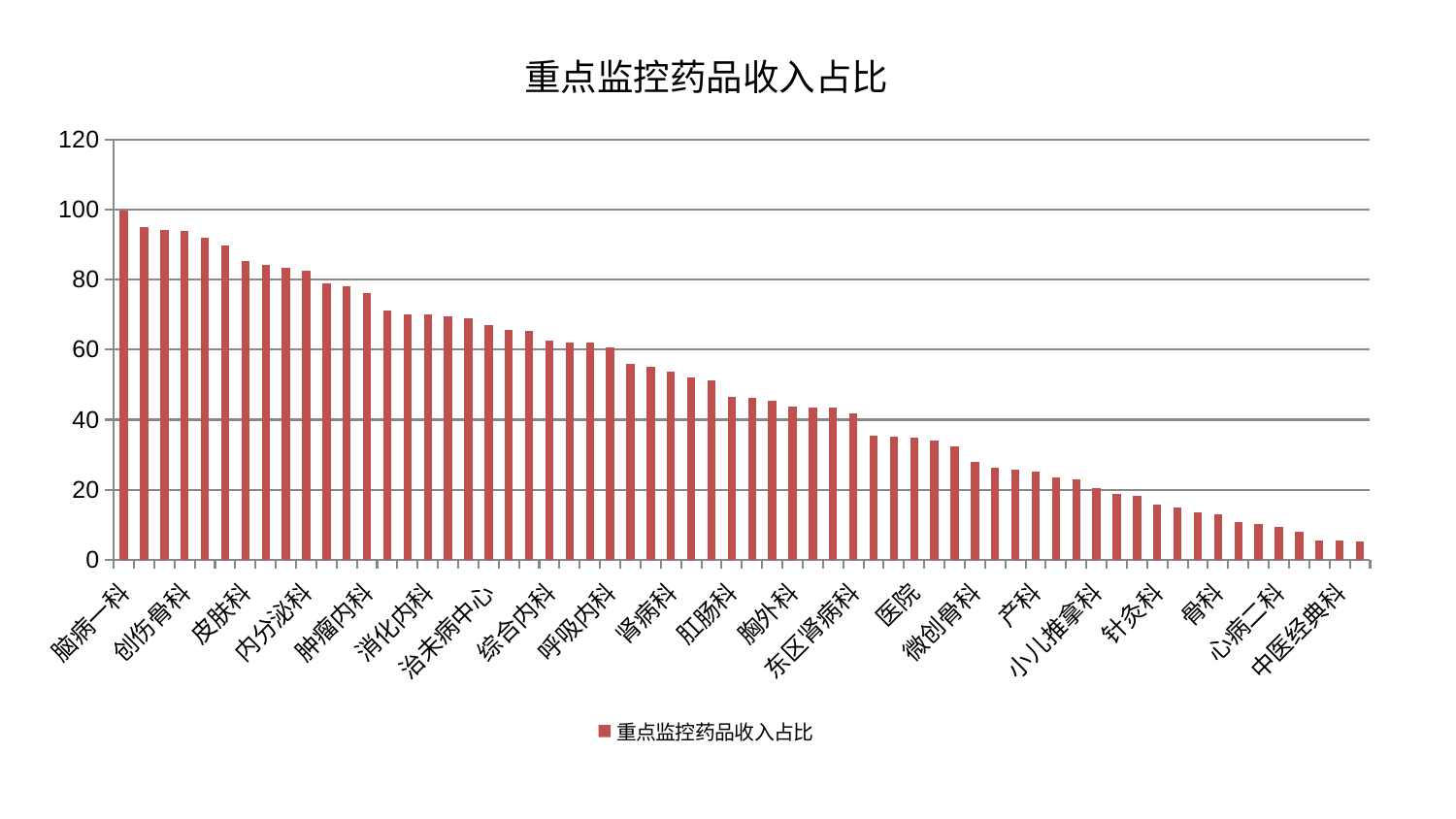

### Chart: 重点监控药品收入占比

| Category | 重点监控药品收入占比 |
|---|---|
| 脑病一科 | 99.6296041101145 |
| 血液科 | 95.07875965164021 |
| 心血管内科 | 94.08624070097409 |
| 创伤骨科 | 93.88915249530282 |
| 老年医学科 | 91.8587661437915 |
| 风湿病科 | 89.7542019217011 |
| 皮肤科 | 85.32402547834654 |
| 西区重症医学科 | 84.18234149071166 |
| 周围血管科 | 83.28999918363411 |
| 内分泌科 | 82.48646759311318 |
| 乳腺甲状腺外科 | 79.06205385491852 |
| 耳鼻喉科 | 78.06536289188189 |
| 肿瘤内科 | 76.26935996858748 |
| 心病四科 | 71.13191181943338 |
| 脑病三科 | 70.15607856658139 |
| 消化内科 | 69.99110142455723 |
| 康复科 | 69.59234773818912 |
| 妇二科 | 68.88507038799443 |
| 治未病中心 | 67.14441482314919 |
| 妇科妇二科合并 | 65.60001566110185 |
| 肾脏内科 | 65.2452414821139 |
| 综合内科 | 62.67185643896156 |
| 神经外科 | 62.162420130972464 |
| 泌尿外科 | 62.089893020565356 |
| 呼吸内科 | 60.66643514427297 |
| 脾胃科消化科合并 | 56.03631669996791 |
| 脑病二科 | 55.12176867446998 |
| 肾病科 | 53.778303029952035 |
| 心病一科 | 52.0768714103383 |
| 中医外治中心 | 51.1023283784789 |
| 肛肠科 | 46.597246747195584 |
| 神经内科 | 46.33545290838397 |
| 男科 | 45.2703743181879 |
| 胸外科 | 43.68817350107541 |
| 口腔科 | 43.44165638013977 |
| 推拿科 | 43.43422848702343 |
| 东区肾病科 | 41.85460406174728 |
| 运动损伤骨科 | 35.35053085249682 |
| 心病三科 | 35.159391105177605 |
| 医院 | 34.73085644859339 |
| 脾胃病科 | 33.9222711278115 |
| 脊柱骨科 | 32.512729134877546 |
| 微创骨科 | 27.83043332191437 |
| 美容皮肤科 | 26.207851495179145 |
| 小儿骨科 | 25.798498691685424 |
| 产科 | 25.22712187161311 |
| 眼科 | 23.437299851948357 |
| 关节骨科 | 22.892229944482565 |
| 小儿推拿科 | 20.48318226351562 |
| 东区重症医学科 | 18.779245159045722 |
| 重症医学科 | 18.171035229733377 |
| 针灸科 | 15.722531198299183 |
| 妇科 | 15.055281596862425 |
| 普通外科 | 13.55542013755402 |
| 骨科 | 12.836210444657613 |
| 肝胆外科 | 10.690256513179142 |
| 肝病科 | 10.318232005709515 |
| 心病二科 | 9.316299213334634 |
| 身心医学科 | 8.088655329997163 |
| 显微骨科 | 5.56917031503219 |
| 中医经典科 | 5.501245108639585 |
| 儿科 | 5.1587970244640236 |
314